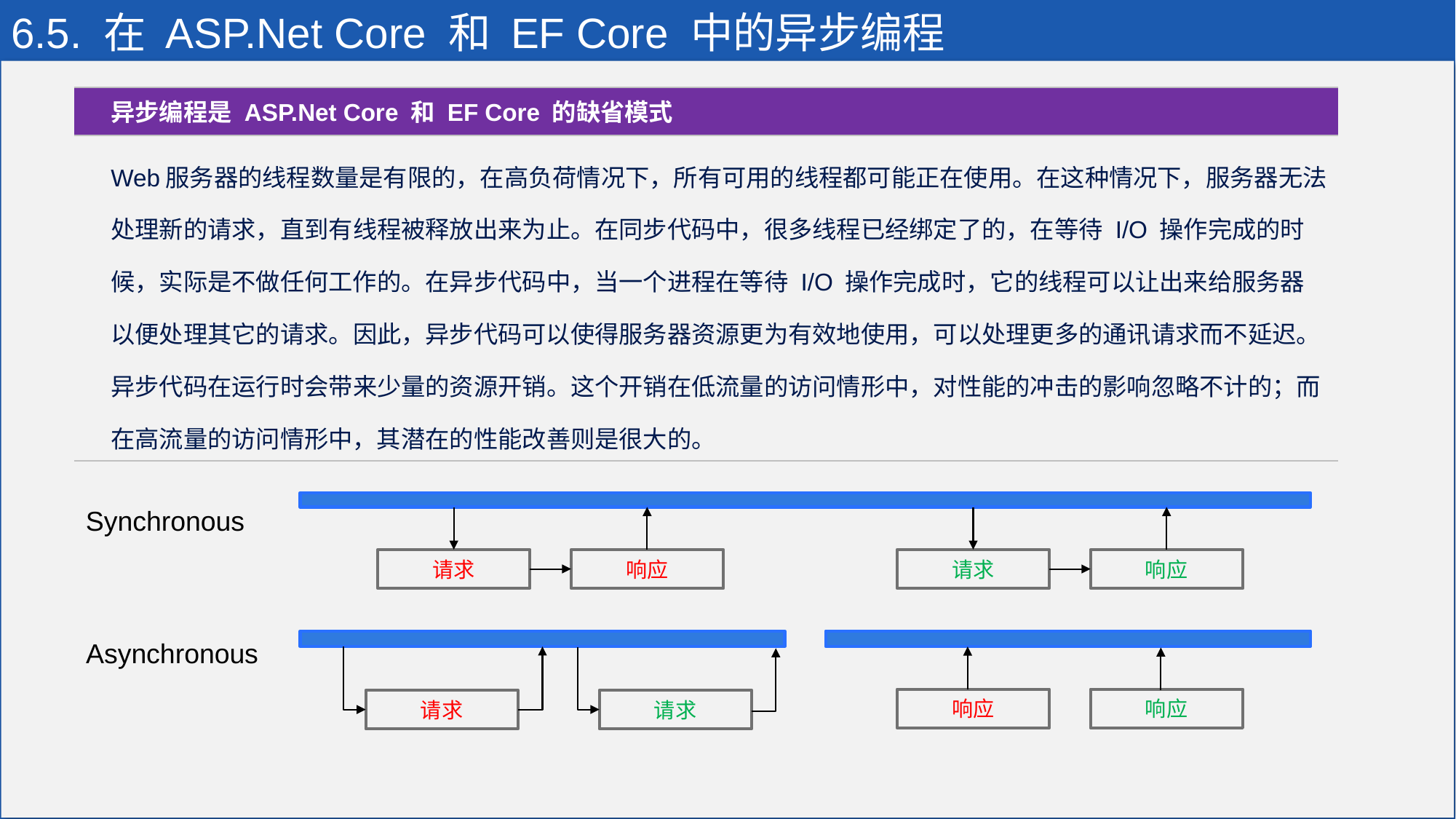

# 6.5. 在 ASP.Net Core 和 EF Core 中的异步编程
|  | 异步编程是 ASP.Net Core 和 EF Core 的缺省模式 |
| --- | --- |
|  | Web服务器的线程数量是有限的，在高负荷情况下，所有可用的线程都可能正在使用。在这种情况下，服务器无法处理新的请求，直到有线程被释放出来为止。在同步代码中，很多线程已经绑定了的，在等待 I/O 操作完成的时候，实际是不做任何工作的。在异步代码中，当一个进程在等待 I/O 操作完成时，它的线程可以让出来给服务器以便处理其它的请求。因此，异步代码可以使得服务器资源更为有效地使用，可以处理更多的通讯请求而不延迟。 异步代码在运行时会带来少量的资源开销。这个开销在低流量的访问情形中，对性能的冲击的影响忽略不计的；而在高流量的访问情形中，其潜在的性能改善则是很大的。 |

Synchronous
响应
响应
请求
请求
Asynchronous

响应
响应
请求
请求